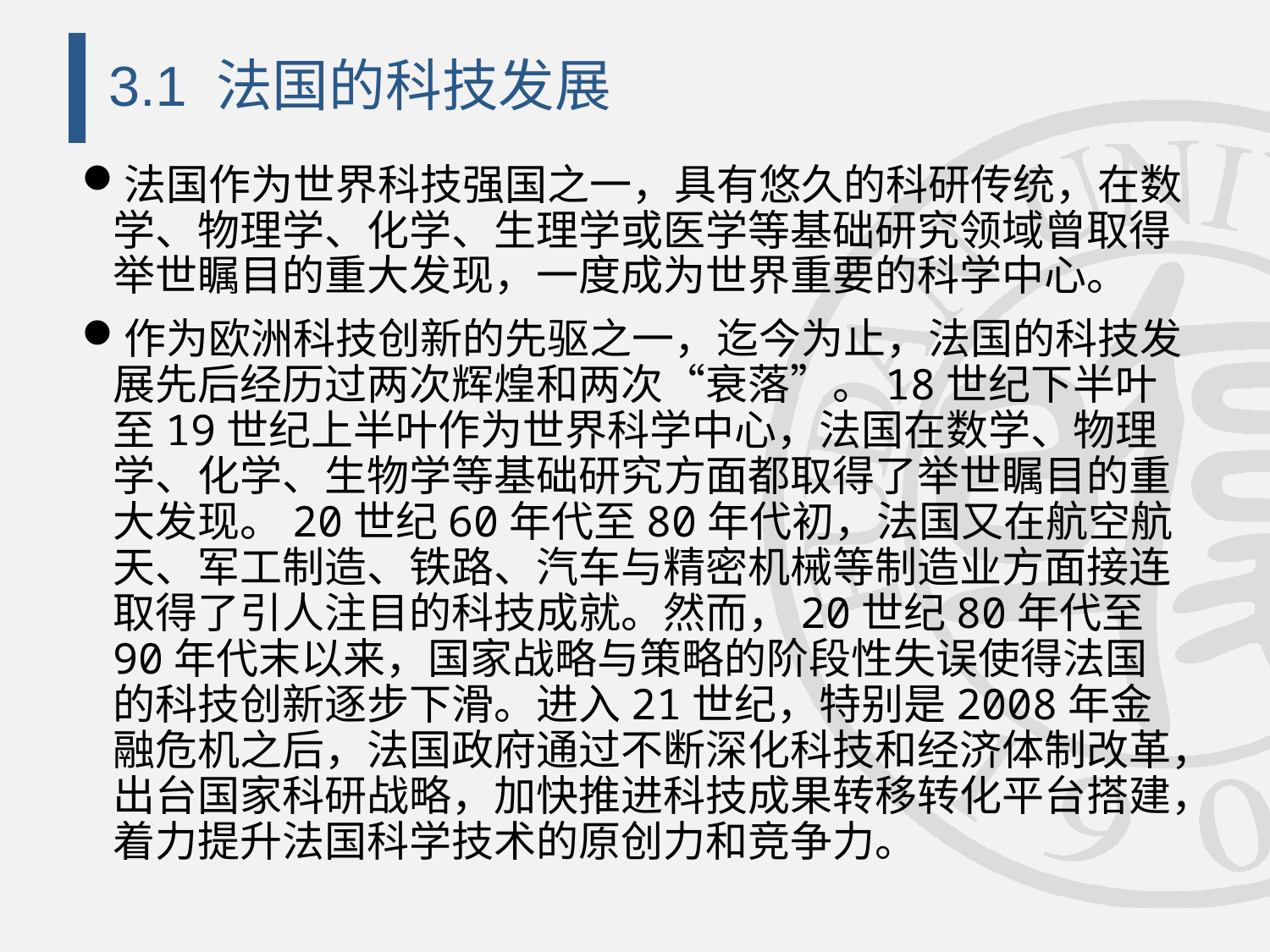

# 3.1 法国的科技发展
法国作为世界科技强国之一，具有悠久的科研传统，在数学、物理学、化学、生理学或医学等基础研究领域曾取得举世瞩目的重大发现，一度成为世界重要的科学中心。
作为欧洲科技创新的先驱之一，迄今为止，法国的科技发展先后经历过两次辉煌和两次“衰落”。18世纪下半叶至19世纪上半叶作为世界科学中心，法国在数学、物理学、化学、生物学等基础研究方面都取得了举世瞩目的重大发现。20世纪60年代至80年代初，法国又在航空航天、军工制造、铁路、汽车与精密机械等制造业方面接连取得了引人注目的科技成就。然而，20世纪80年代至90年代末以来，国家战略与策略的阶段性失误使得法国的科技创新逐步下滑。进入21世纪，特别是2008年金融危机之后，法国政府通过不断深化科技和经济体制改革，出台国家科研战略，加快推进科技成果转移转化平台搭建，着力提升法国科学技术的原创力和竞争力。